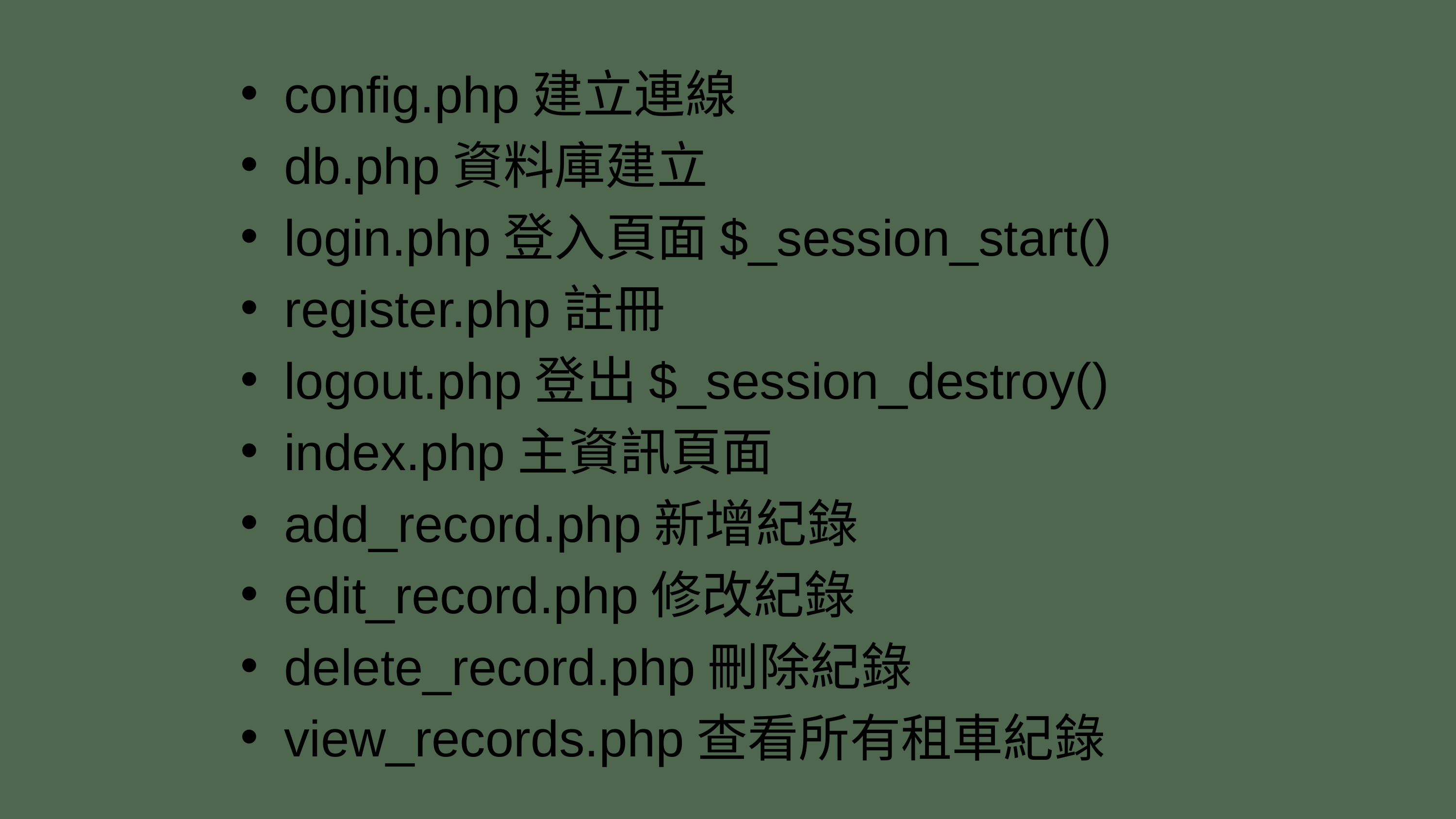

config.php建立連線
db.php資料庫建立
login.php登入頁面$_session_start()
register.php註冊
logout.php登出$_session_destroy()
index.php主資訊頁面
add_record.php新增紀錄
edit_record.php修改紀錄
delete_record.php刪除紀錄
view_records.php查看所有租車紀錄